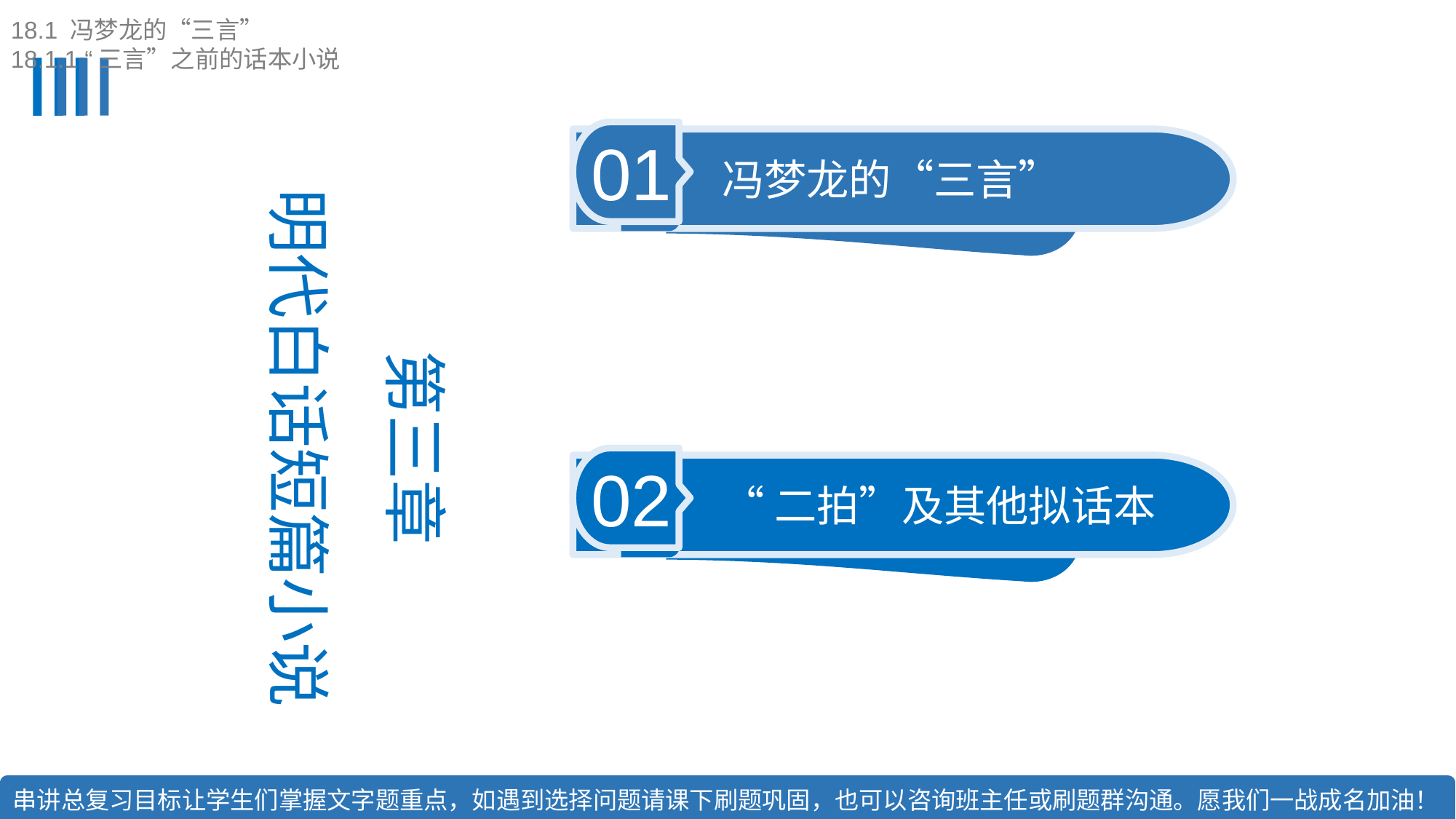

18.1 冯梦龙的“三言”
18.1.1 “三言”之前的话本小说
第三章
明代白话短篇小说
01
冯梦龙的“三言”

02
“二拍”及其他拟话本